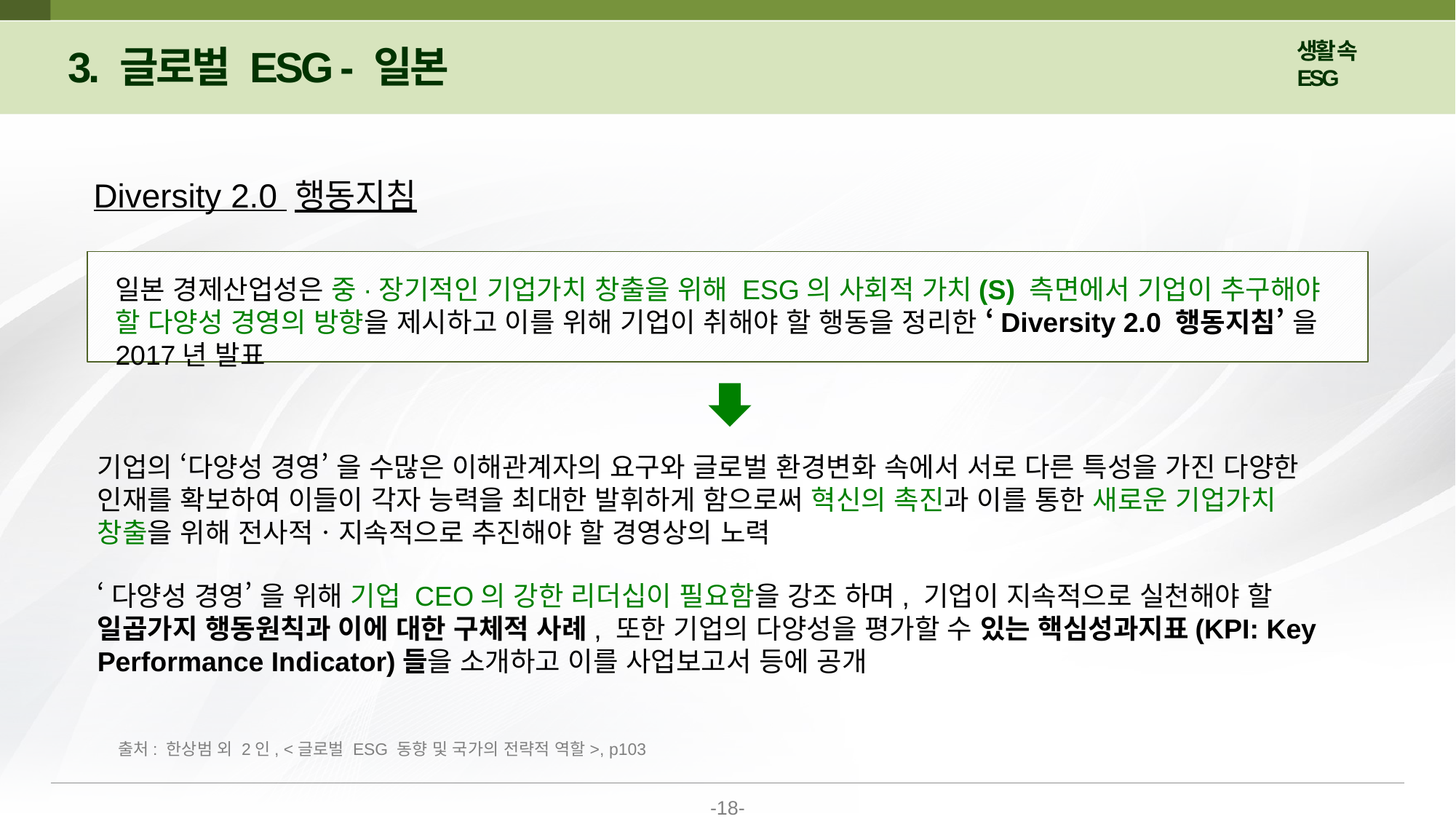

3. 글로벌 ESG - 일본
Diversity 2.0 행동지침

일본 경제산업성은 중·장기적인 기업가치 창출을 위해 ESG의 사회적 가치(S) 측면에서 기업이 추구해야 할 다양성 경영의 방향을 제시하고 이를 위해 기업이 취해야 할 행동을 정리한 ‘Diversity 2.0 행동지침’ 을 2017년 발표

기업의 ‘다양성 경영’ 을 수많은 이해관계자의 요구와 글로벌 환경변화 속에서 서로 다른 특성을 가진 다양한 인재를 확보하여 이들이 각자 능력을 최대한 발휘하게 함으로써 혁신의 촉진과 이를 통한 새로운 기업가치 창출을 위해 전사적ㆍ지속적으로 추진해야 할 경영상의 노력
‘다양성 경영’ 을 위해 기업 CEO의 강한 리더십이 필요함을 강조 하며, 기업이 지속적으로 실천해야 할 일곱가지 행동원칙과 이에 대한 구체적 사례, 또한 기업의 다양성을 평가할 수 있는 핵심성과지표(KPI: Key Performance Indicator)들을 소개하고 이를 사업보고서 등에 공개
출처: 한상범 외 2인, <글로벌 ESG 동향 및 국가의 전략적 역할>, p103